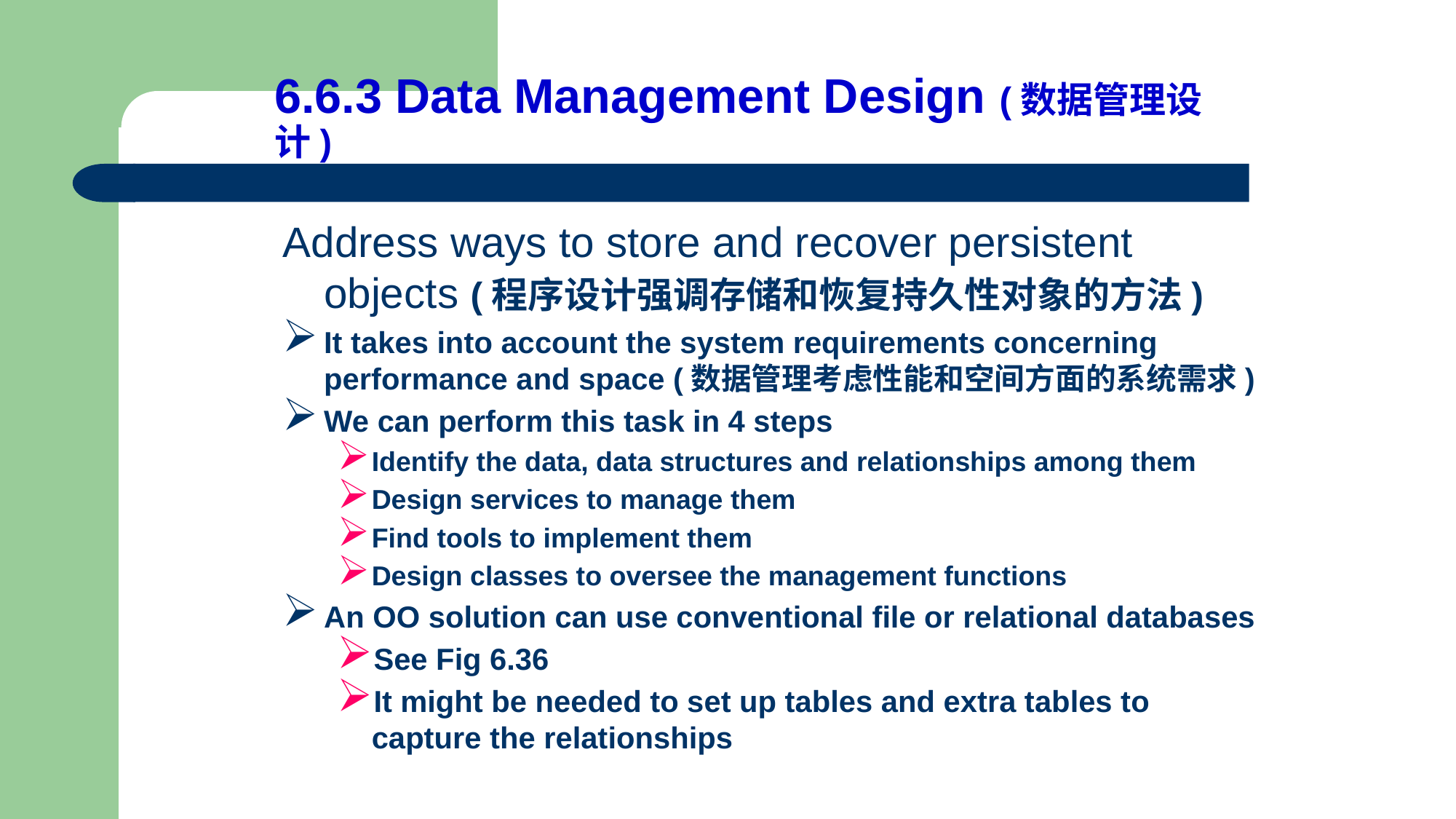

# 6.6.3 Data Management Design (数据管理设计)
Address ways to store and recover persistent objects (程序设计强调存储和恢复持久性对象的方法)
It takes into account the system requirements concerning performance and space (数据管理考虑性能和空间方面的系统需求)
We can perform this task in 4 steps
Identify the data, data structures and relationships among them
Design services to manage them
Find tools to implement them
Design classes to oversee the management functions
An OO solution can use conventional file or relational databases
See Fig 6.36
It might be needed to set up tables and extra tables to capture the relationships
491